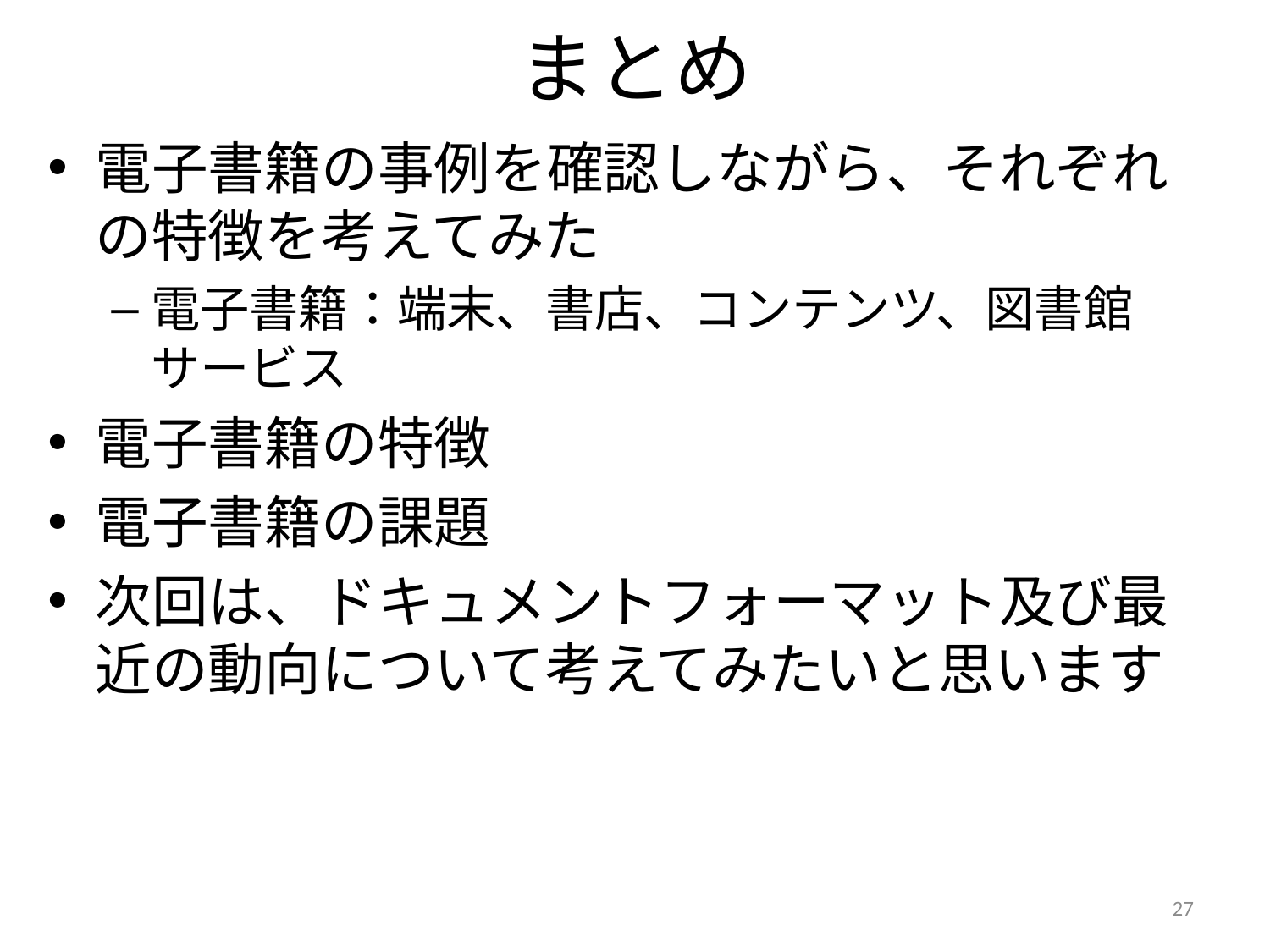

# まとめ
電子書籍の事例を確認しながら、それぞれの特徴を考えてみた
電子書籍：端末、書店、コンテンツ、図書館サービス
電子書籍の特徴
電子書籍の課題
次回は、ドキュメントフォーマット及び最近の動向について考えてみたいと思います
27